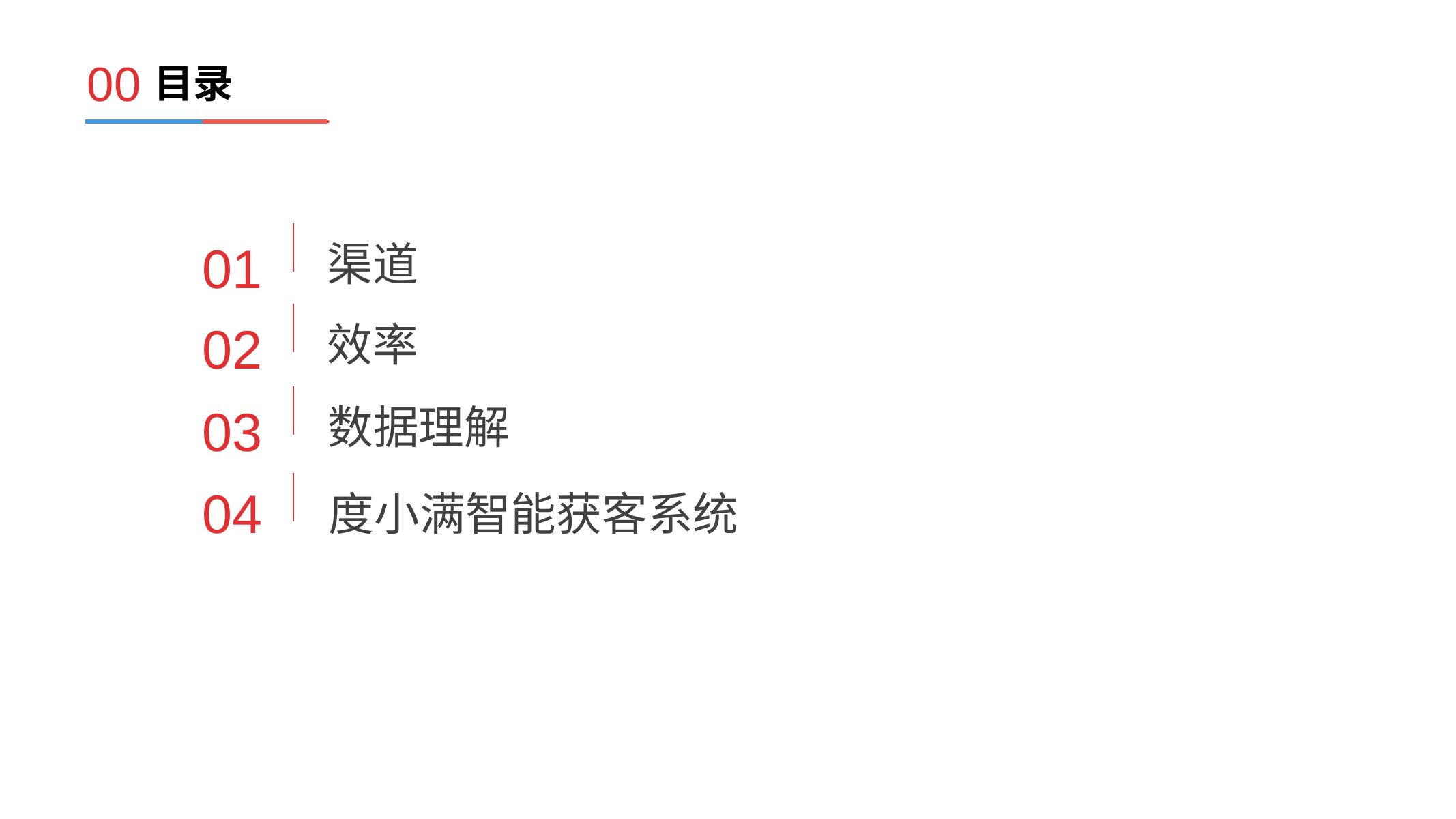

00
# 目录
01
渠道
02
效率
03
数据理解
04
度小满智能获客系统